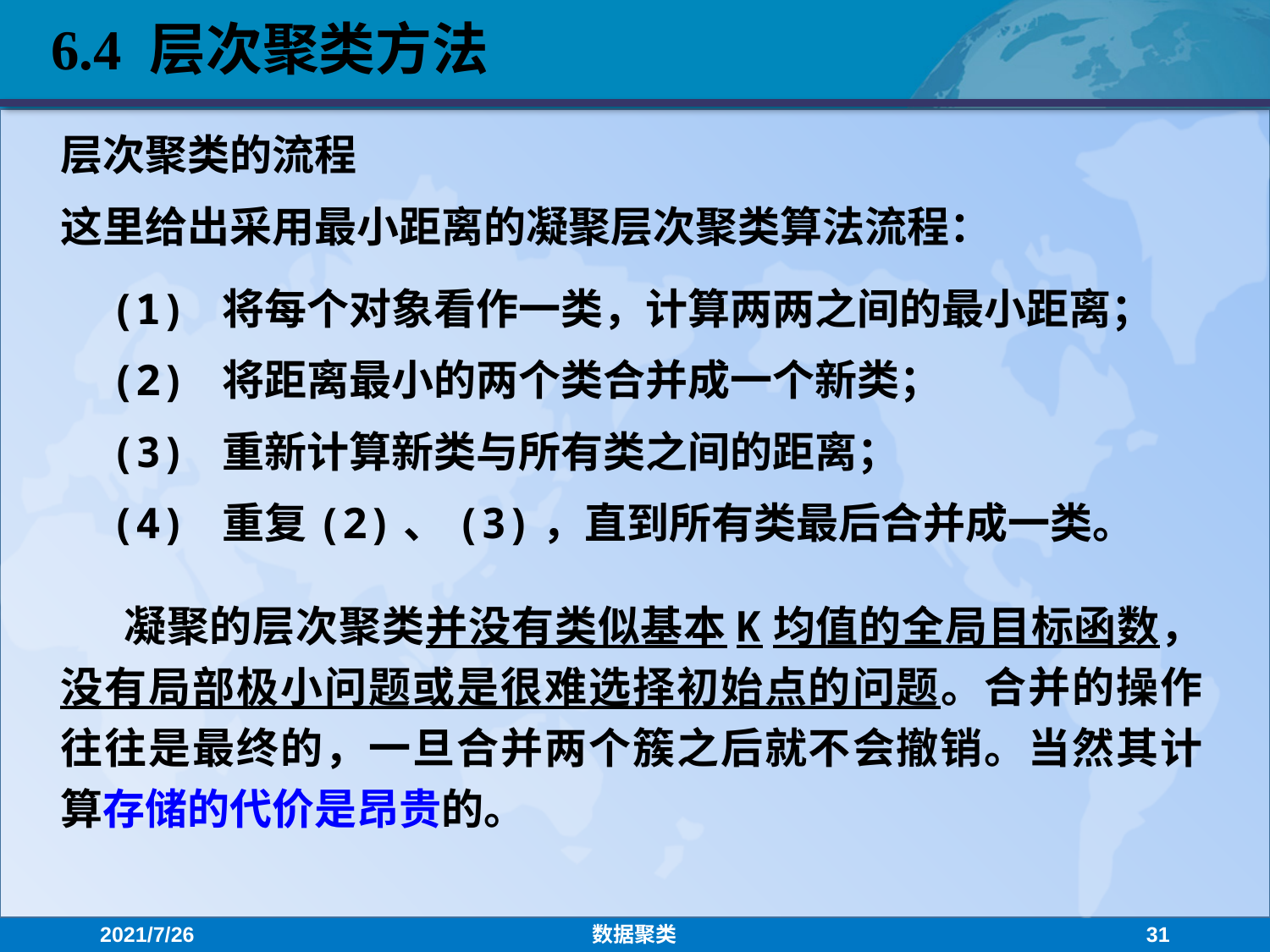

6.4 层次聚类方法
层次聚类的流程
这里给出采用最小距离的凝聚层次聚类算法流程：
(1) 将每个对象看作一类，计算两两之间的最小距离；
(2) 将距离最小的两个类合并成一个新类；
(3) 重新计算新类与所有类之间的距离；
(4) 重复(2)、(3)，直到所有类最后合并成一类。
凝聚的层次聚类并没有类似基本K均值的全局目标函数，没有局部极小问题或是很难选择初始点的问题。合并的操作往往是最终的，一旦合并两个簇之后就不会撤销。当然其计算存储的代价是昂贵的。

2021/7/26
数据聚类
31